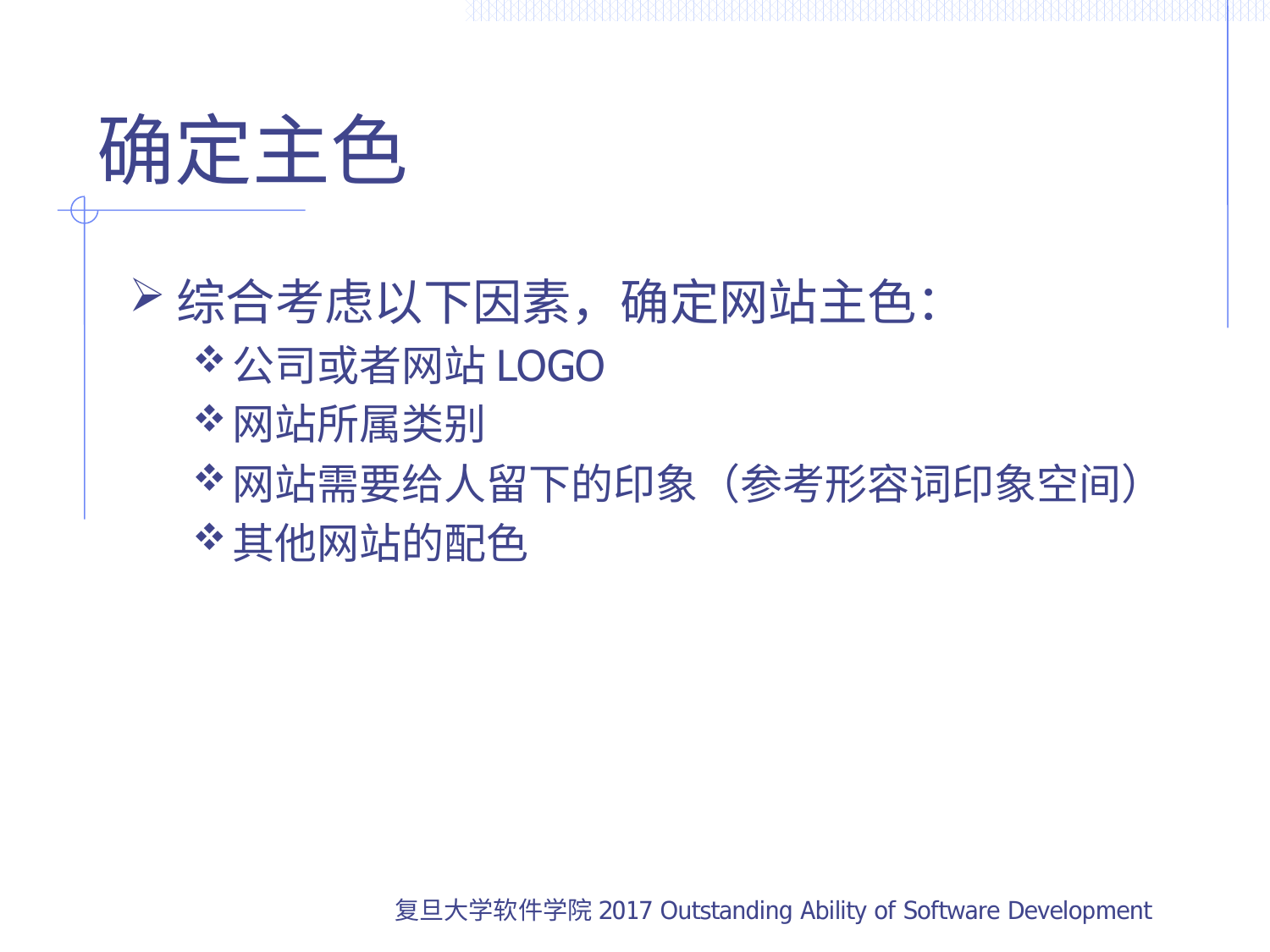

# 确定主色
综合考虑以下因素，确定网站主色：
公司或者网站LOGO
网站所属类别
网站需要给人留下的印象（参考形容词印象空间）
其他网站的配色